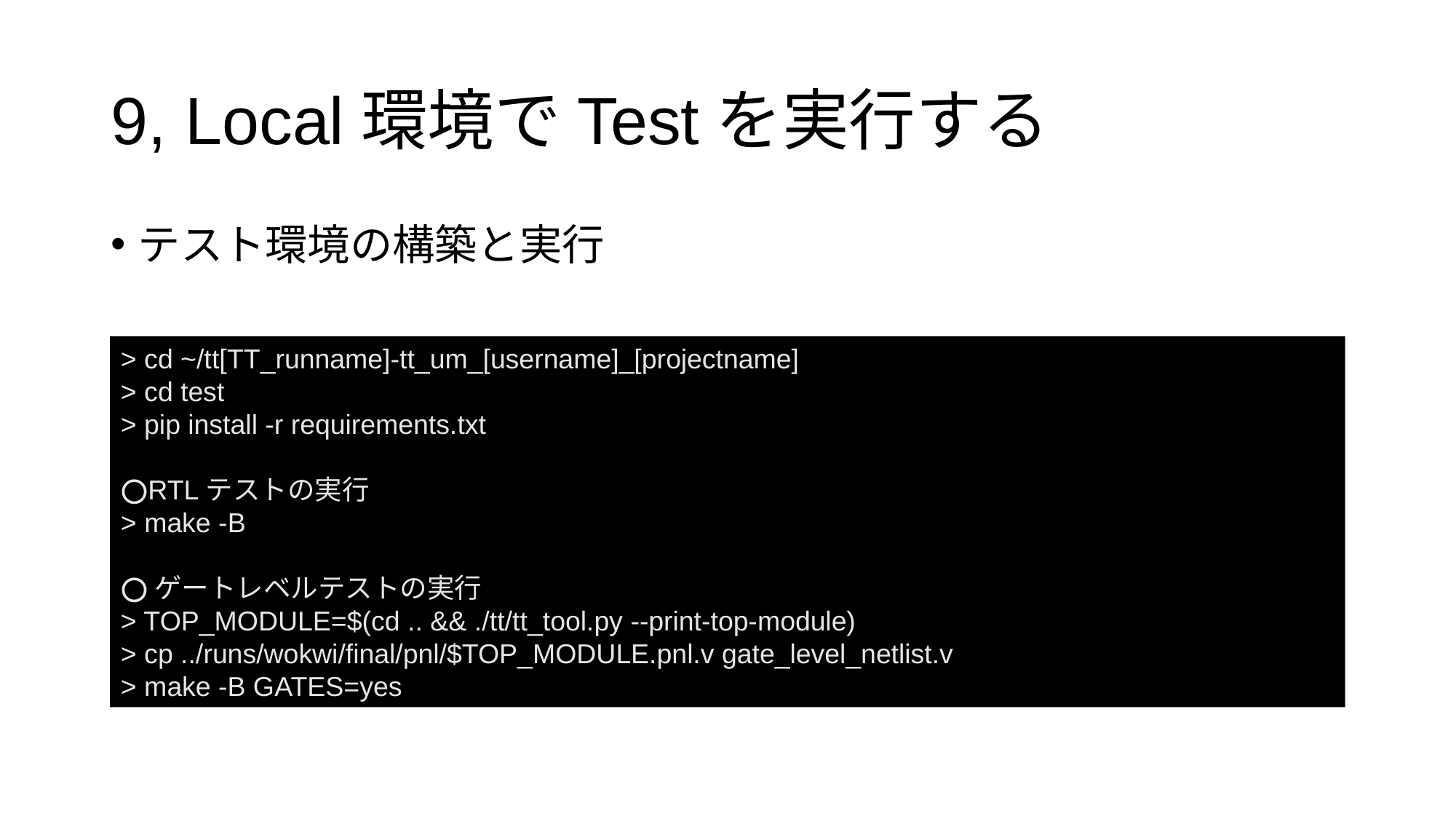

# 9, Local環境でTestを実行する
テスト環境の構築と実行
> cd ~/tt[TT_runname]-tt_um_[username]_[projectname]
> cd test
> pip install -r requirements.txt

⭕️RTLテストの実行
> make -B

⭕️ゲートレベルテストの実行
> TOP_MODULE=$(cd .. && ./tt/tt_tool.py --print-top-module)
> cp ../runs/wokwi/final/pnl/$TOP_MODULE.pnl.v gate_level_netlist.v
> make -B GATES=yes